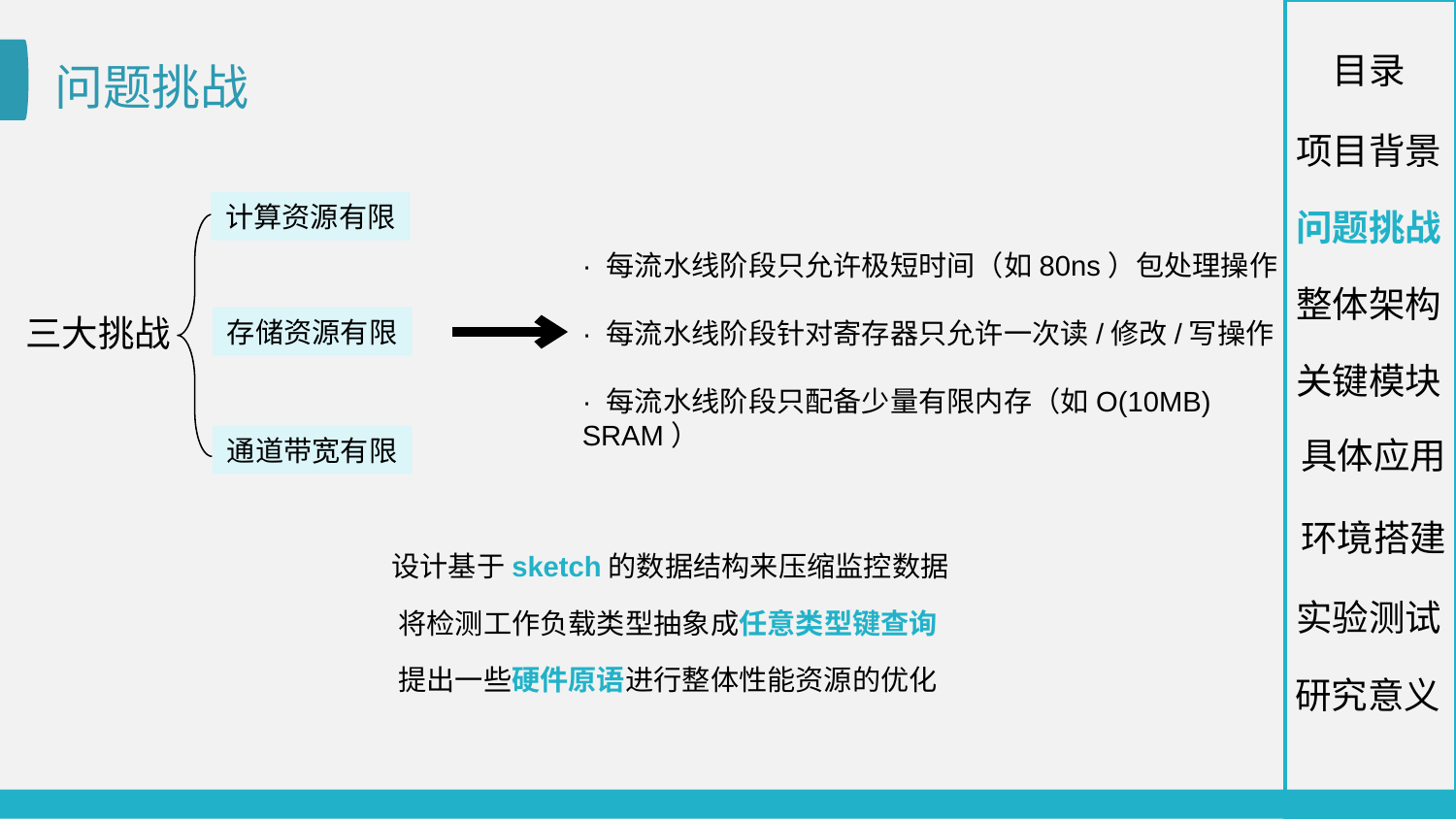

目录
# 问题挑战
项目背景
计算资源有限
问题挑战

· 每流水线阶段只允许极短时间（如80ns）包处理操作

· 每流水线阶段针对寄存器只允许一次读/修改/写操作

· 每流水线阶段只配备少量有限内存（如O(10MB) SRAM）
整体架构
三大挑战
存储资源有限
关键模块
通道带宽有限
具体应用
环境搭建
设计基于sketch的数据结构来压缩监控数据
实验测试
将检测工作负载类型抽象成任意类型键查询
提出一些硬件原语进行整体性能资源的优化
研究意义